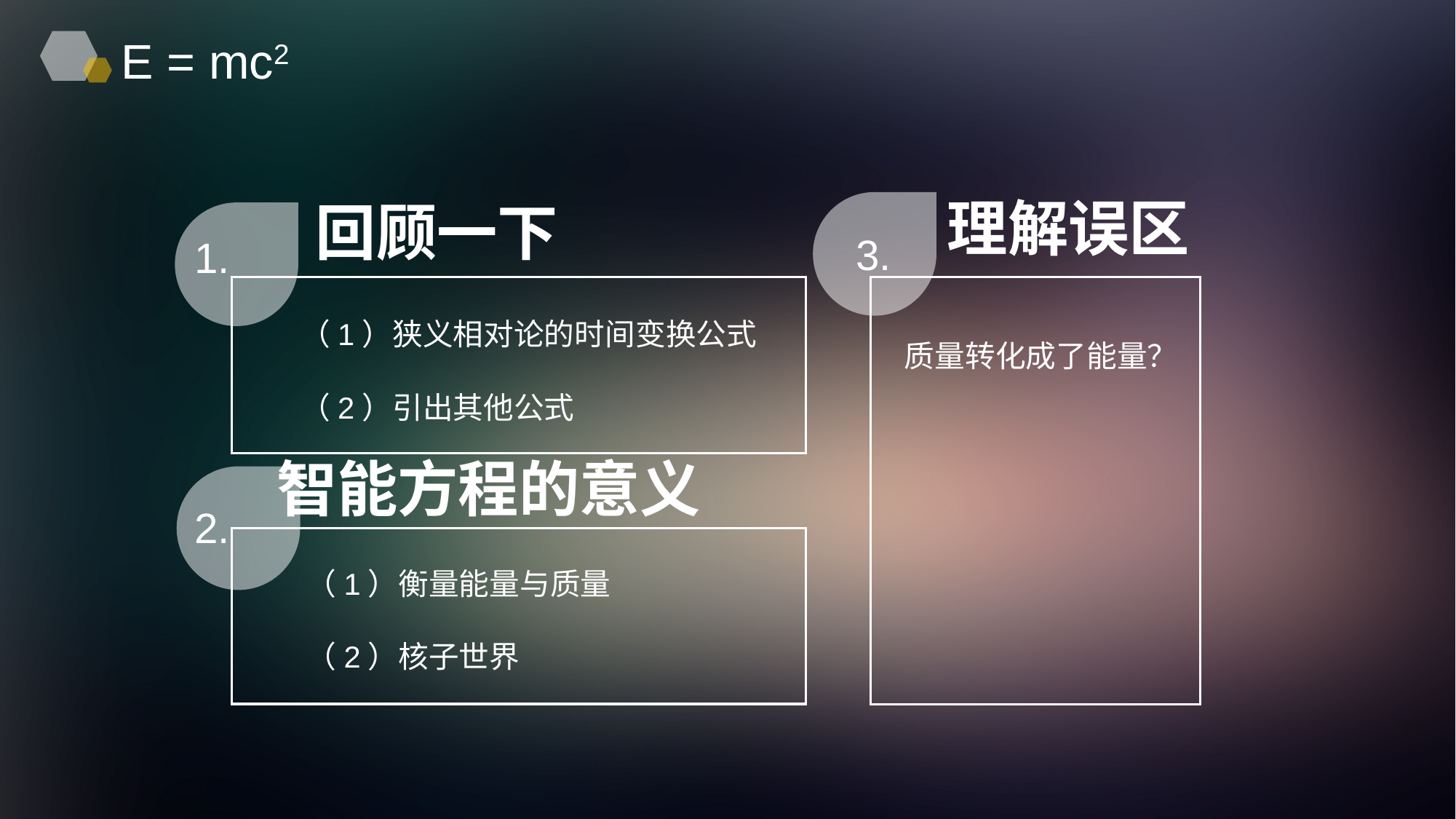

E = mc2

理解误区
回顾一下

3.
1.

（1）狭义相对论的时间变换公式

（2）引出其他公式
质量转化成了能量？

智能方程的意义

2.

（1）衡量能量与质量

（2）核子世界